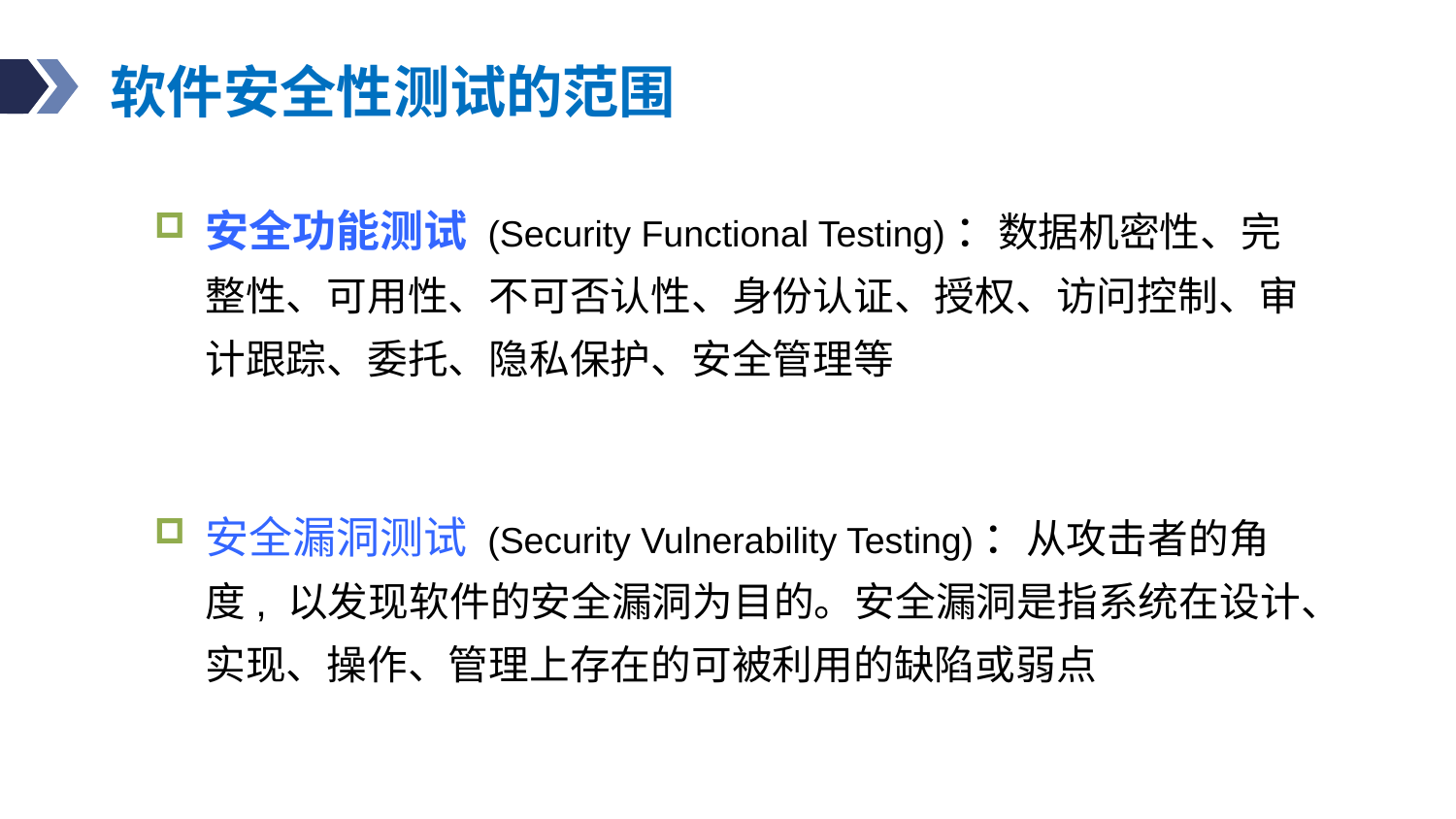

# 软件安全性测试的范围
安全功能测试 (Security Functional Testing)：数据机密性、完整性、可用性、不可否认性、身份认证、授权、访问控制、审计跟踪、委托、隐私保护、安全管理等

安全漏洞测试 (Security Vulnerability Testing)：从攻击者的角度, 以发现软件的安全漏洞为目的。安全漏洞是指系统在设计、实现、操作、管理上存在的可被利用的缺陷或弱点
64